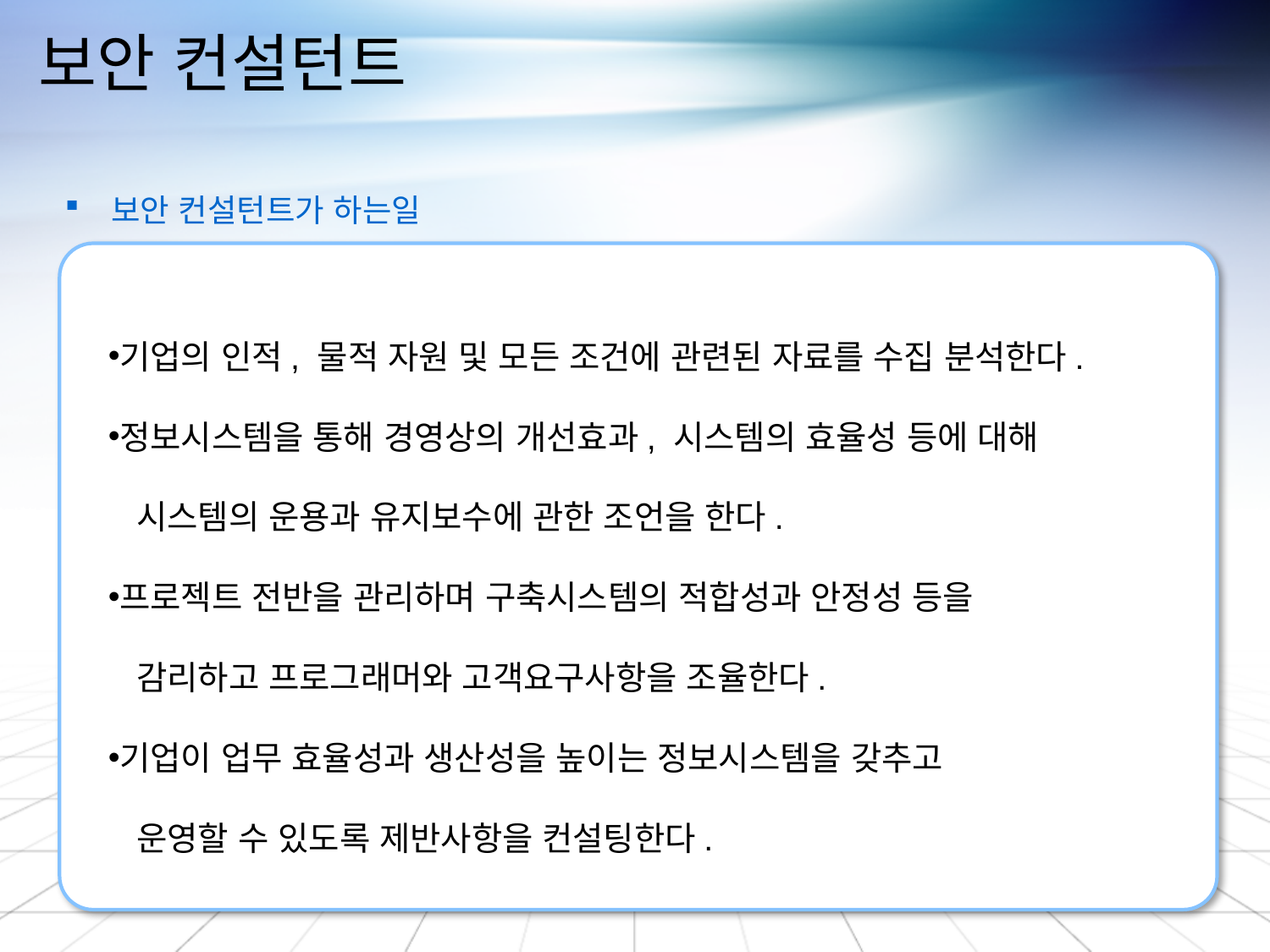

# 보안 컨설턴트
 보안 컨설턴트가 하는일

기업의 인적, 물적 자원 및 모든 조건에 관련된 자료를 수집 분석한다.
정보시스템을 통해 경영상의 개선효과, 시스템의 효율성 등에 대해
  시스템의 운용과 유지보수에 관한 조언을 한다.
프로젝트 전반을 관리하며 구축시스템의 적합성과 안정성 등을
  감리하고 프로그래머와 고객요구사항을 조율한다.
기업이 업무 효율성과 생산성을 높이는 정보시스템을 갖추고
  운영할 수 있도록 제반사항을 컨설팅한다.